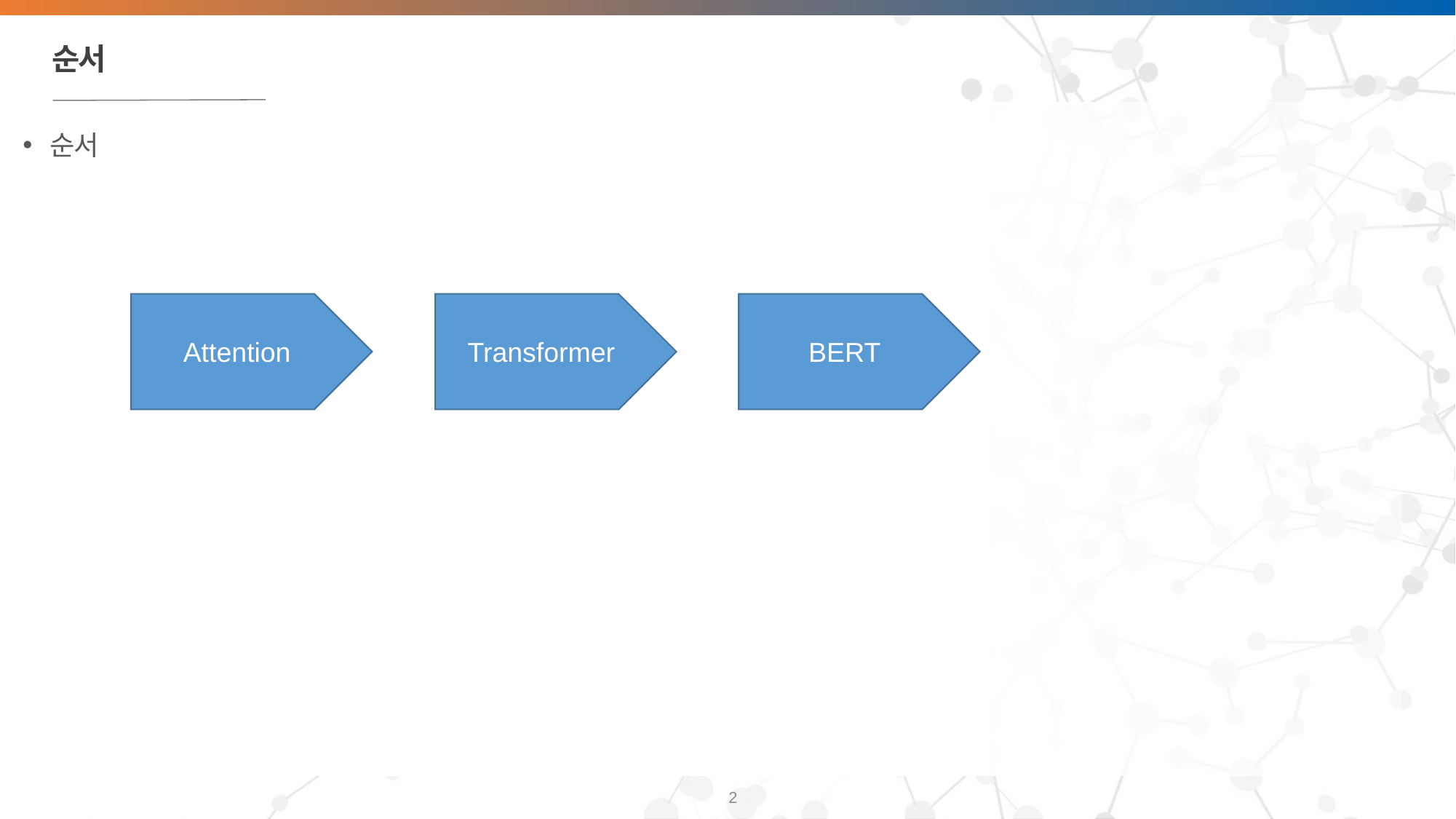

# 순서
순서
BERT
Attention
Transformer
2